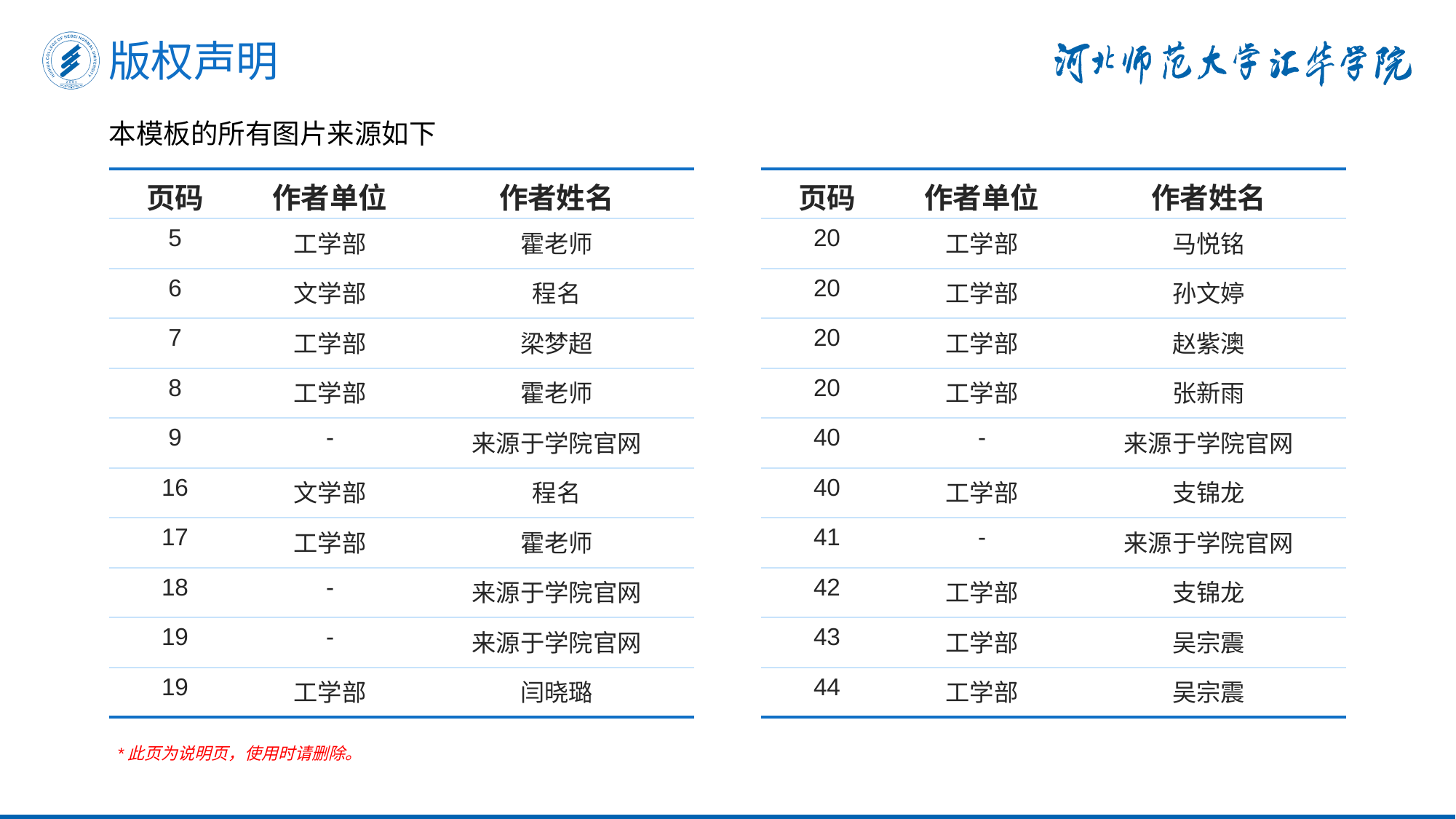

版权声明
本模板的所有图片来源如下
| 页码 | 作者单位 | 作者姓名 |
| --- | --- | --- |
| 5 | 工学部 | 霍老师 |
| 6 | 文学部 | 程名 |
| 7 | 工学部 | 梁梦超 |
| 8 | 工学部 | 霍老师 |
| 9 | - | 来源于学院官网 |
| 16 | 文学部 | 程名 |
| 17 | 工学部 | 霍老师 |
| 18 | - | 来源于学院官网 |
| 19 | - | 来源于学院官网 |
| 19 | 工学部 | 闫晓璐 |
| 页码 | 作者单位 | 作者姓名 |
| --- | --- | --- |
| 20 | 工学部 | 马悦铭 |
| 20 | 工学部 | 孙文婷 |
| 20 | 工学部 | 赵紫澳 |
| 20 | 工学部 | 张新雨 |
| 40 | - | 来源于学院官网 |
| 40 | 工学部 | 支锦龙 |
| 41 | - | 来源于学院官网 |
| 42 | 工学部 | 支锦龙 |
| 43 | 工学部 | 吴宗震 |
| 44 | 工学部 | 吴宗震 |
*此页为说明页，使用时请删除。